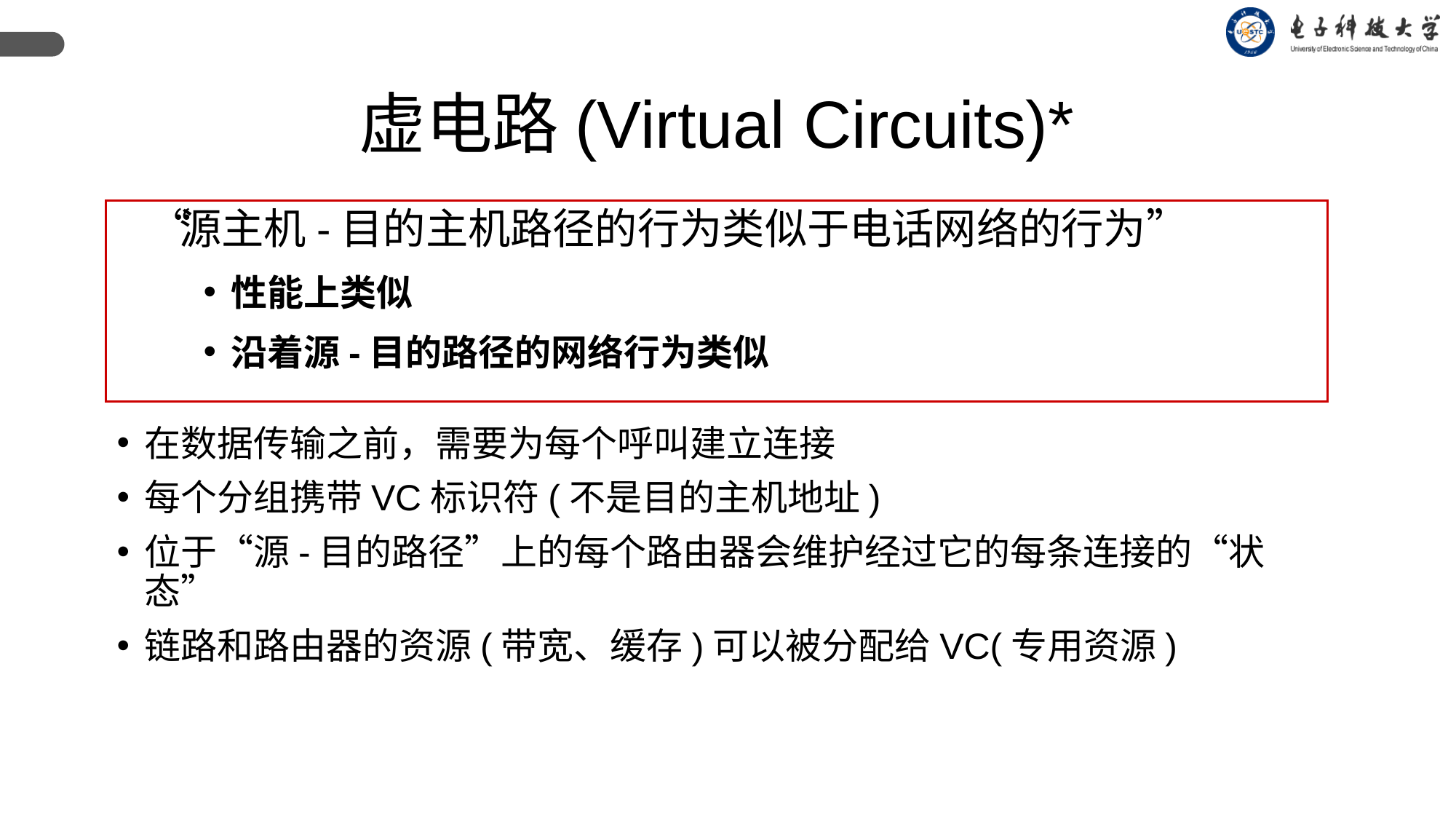

虚电路(Virtual Circuits)*

“源主机-目的主机路径的行为类似于电话网络的行为”
性能上类似
沿着源-目的路径的网络行为类似
在数据传输之前，需要为每个呼叫建立连接
每个分组携带VC标识符(不是目的主机地址)
位于“源-目的路径”上的每个路由器会维护经过它的每条连接的“状态”
链路和路由器的资源(带宽、缓存)可以被分配给VC(专用资源)